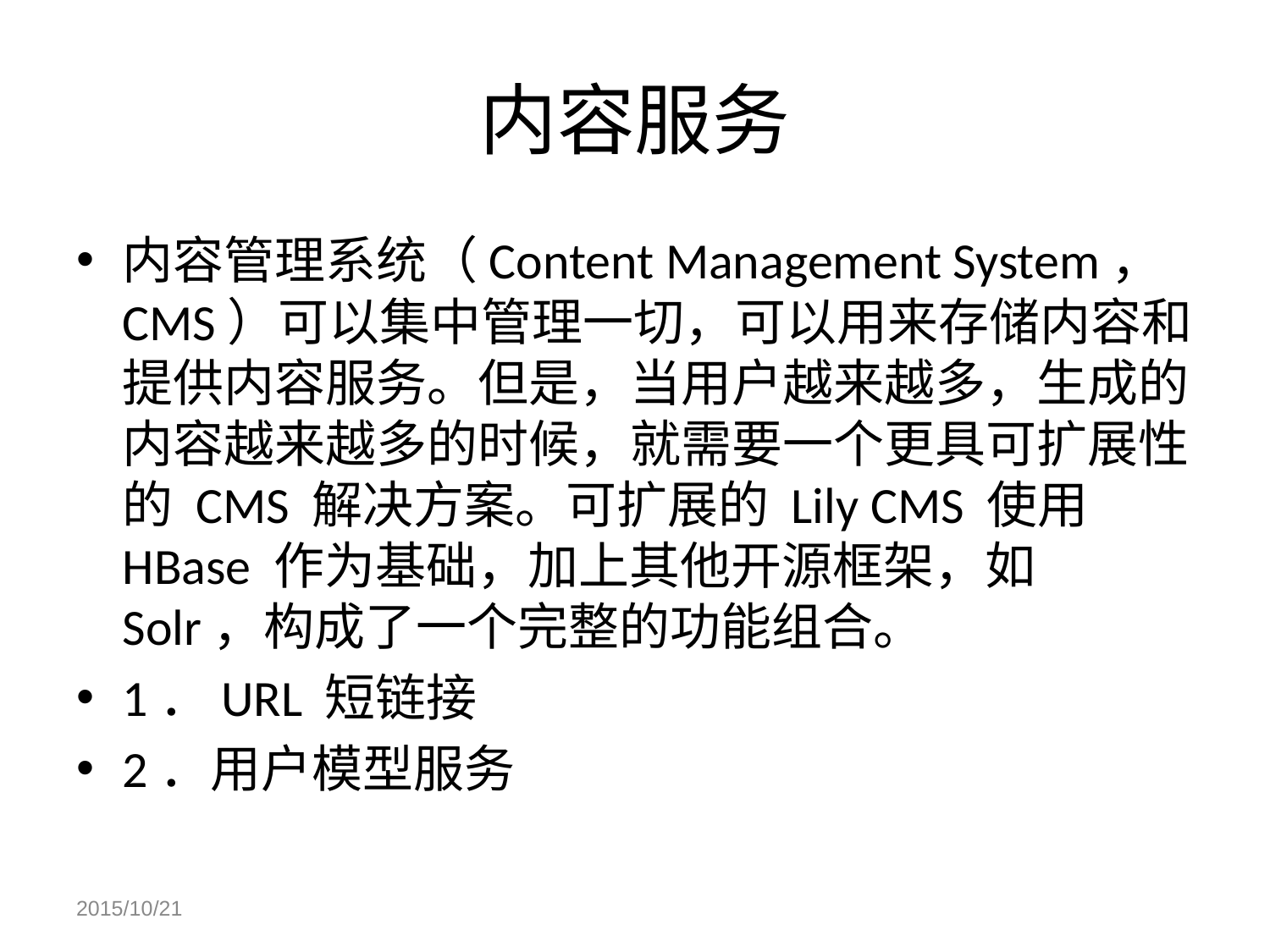

# 内容服务
内容管理系统（Content Management System，CMS）可以集中管理一切，可以用来存储内容和提供内容服务。但是，当用户越来越多，生成的内容越来越多的时候，就需要一个更具可扩展性的 CMS 解决方案。可扩展的 Lily CMS 使用 HBase 作为基础，加上其他开源框架，如 Solr，构成了一个完整的功能组合。
1．URL 短链接
2．用户模型服务
2015/10/21